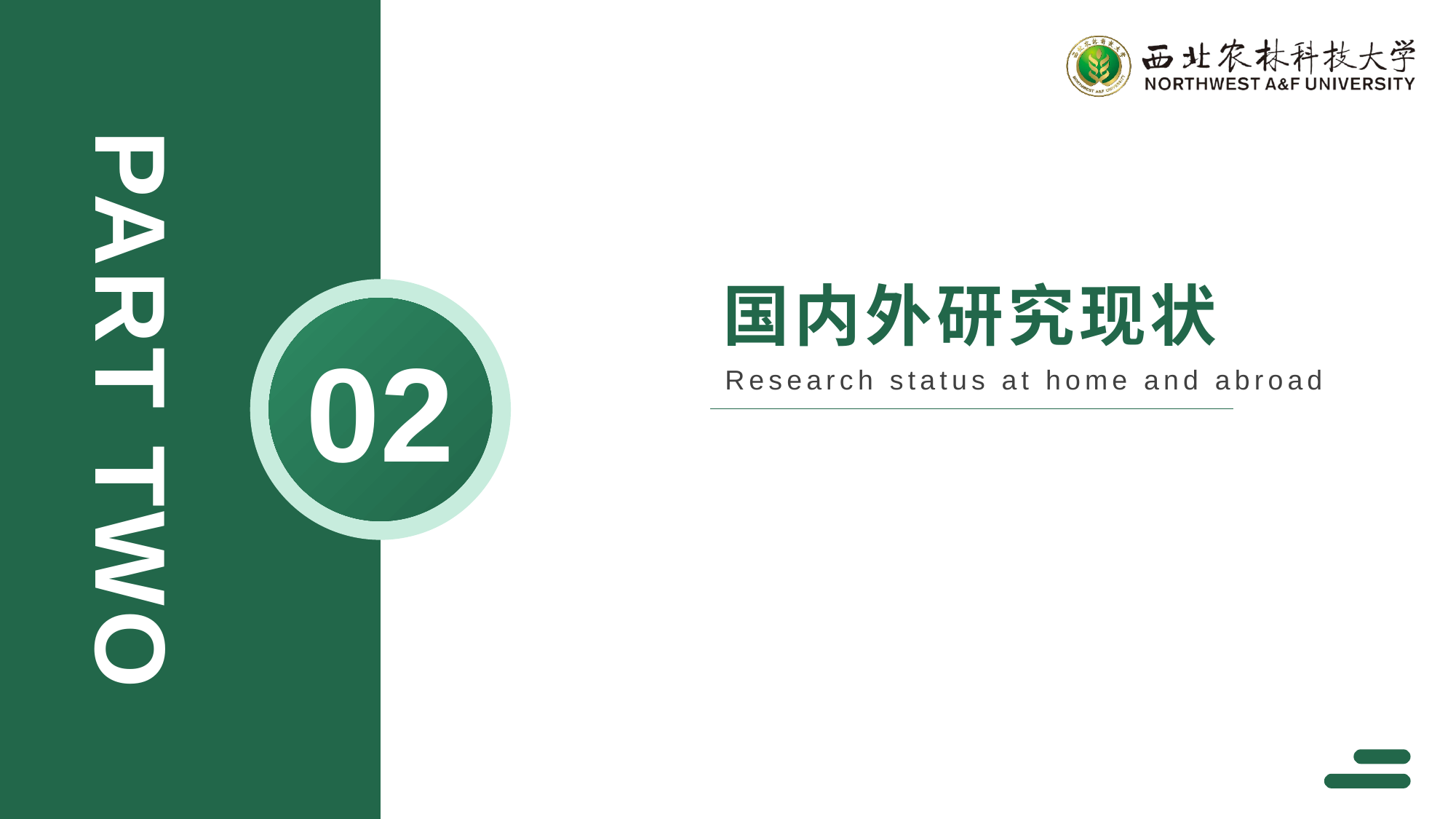

PART TWO
国内外研究现状

02
Research status at home and abroad